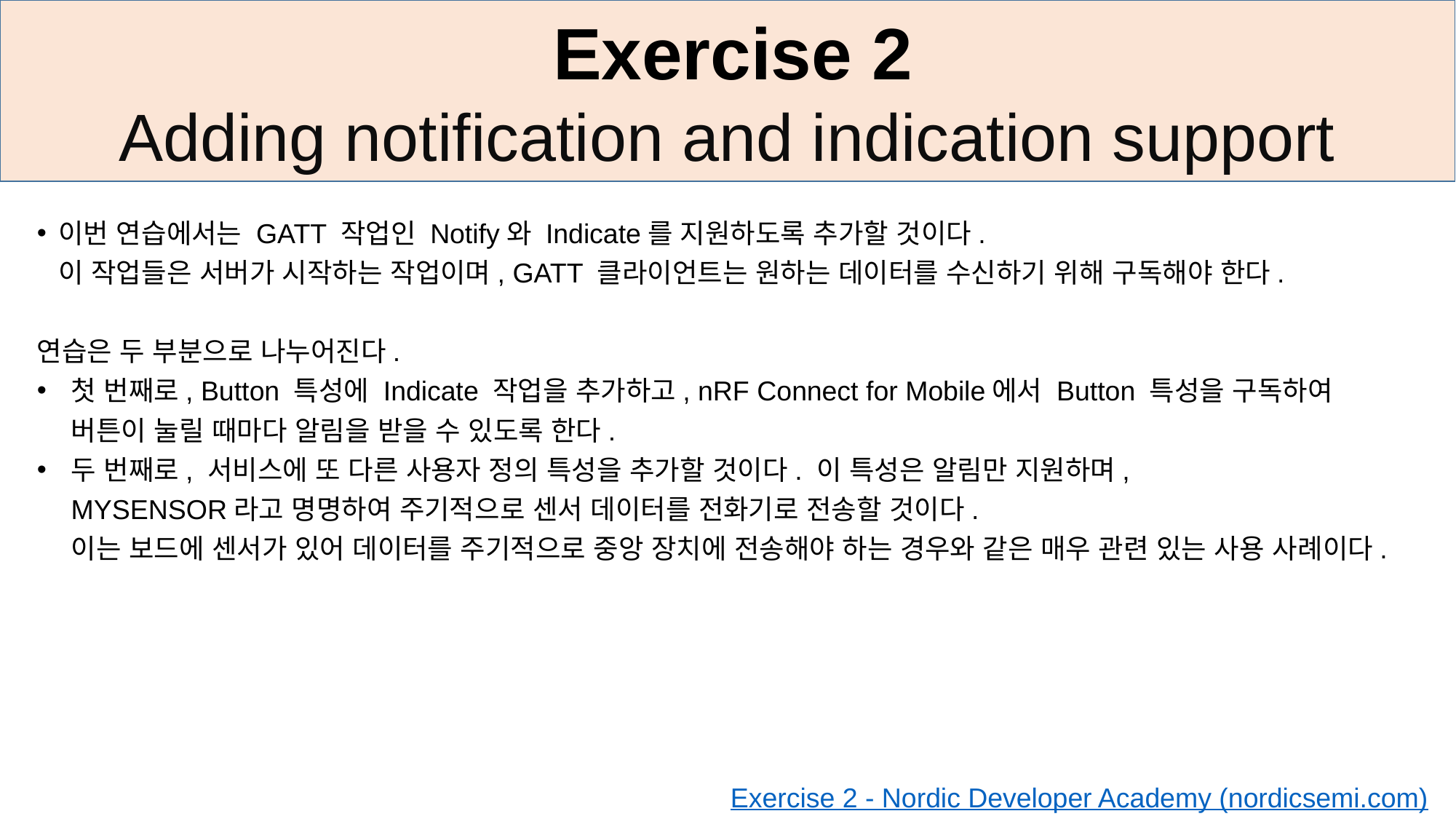

Exercise 2
Adding notification and indication support
이번 연습에서는 GATT 작업인 Notify와 Indicate를 지원하도록 추가할 것이다.
이 작업들은 서버가 시작하는 작업이며, GATT 클라이언트는 원하는 데이터를 수신하기 위해 구독해야 한다.
연습은 두 부분으로 나누어진다.
첫 번째로, Button 특성에 Indicate 작업을 추가하고, nRF Connect for Mobile에서 Button 특성을 구독하여 버튼이 눌릴 때마다 알림을 받을 수 있도록 한다.
두 번째로, 서비스에 또 다른 사용자 정의 특성을 추가할 것이다. 이 특성은 알림만 지원하며,
MYSENSOR라고 명명하여 주기적으로 센서 데이터를 전화기로 전송할 것이다.
이는 보드에 센서가 있어 데이터를 주기적으로 중앙 장치에 전송해야 하는 경우와 같은 매우 관련 있는 사용 사례이다.
Exercise 2 - Nordic Developer Academy (nordicsemi.com)